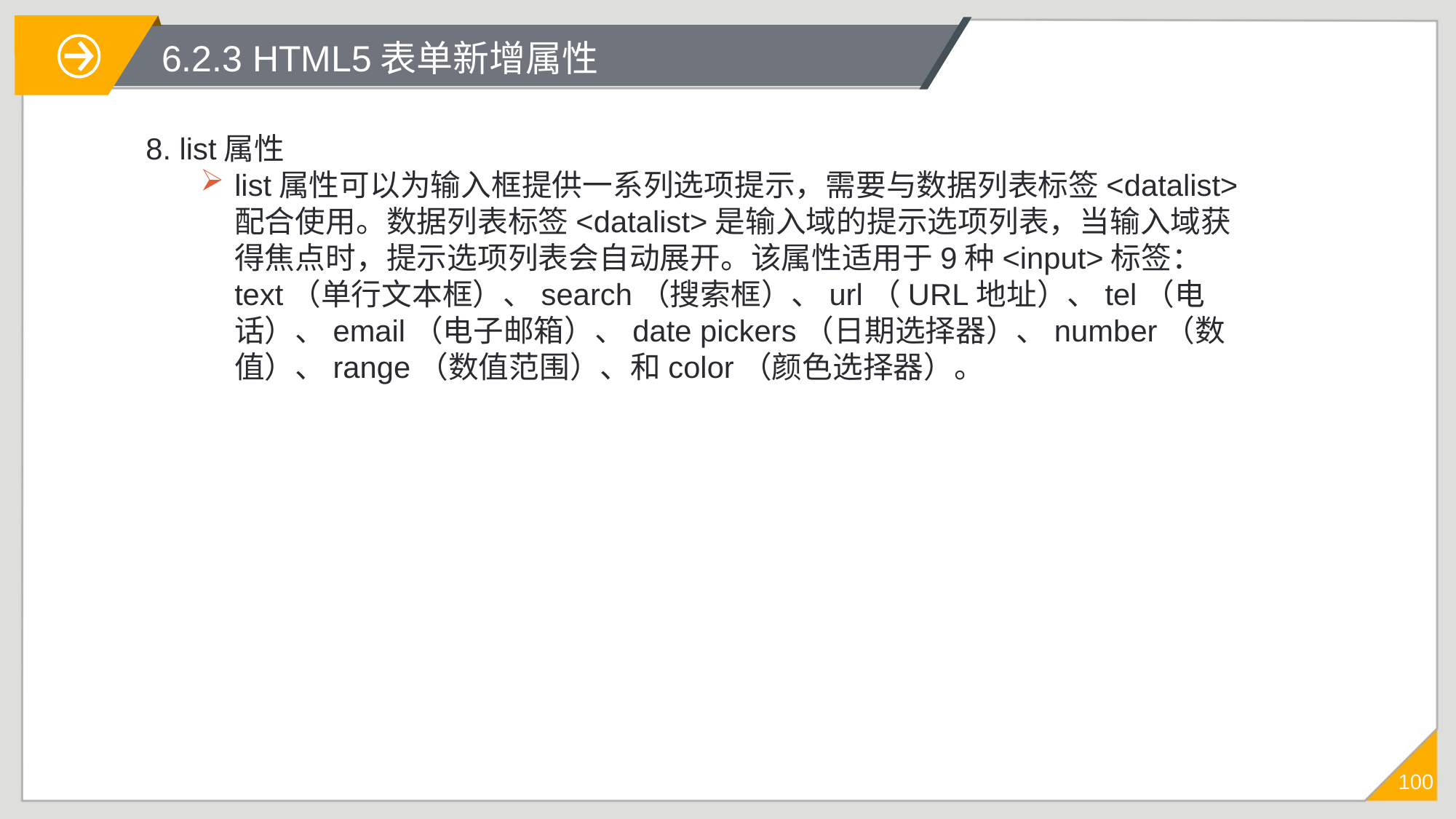

# 6.2.3 HTML5表单新增属性
8. list属性
list属性可以为输入框提供一系列选项提示，需要与数据列表标签<datalist>配合使用。数据列表标签<datalist>是输入域的提示选项列表，当输入域获得焦点时，提示选项列表会自动展开。该属性适用于9种<input>标签：text（单行文本框）、search（搜索框）、url（URL地址）、tel（电话）、email（电子邮箱）、date pickers（日期选择器）、number（数值）、range（数值范围）、和color（颜色选择器）。